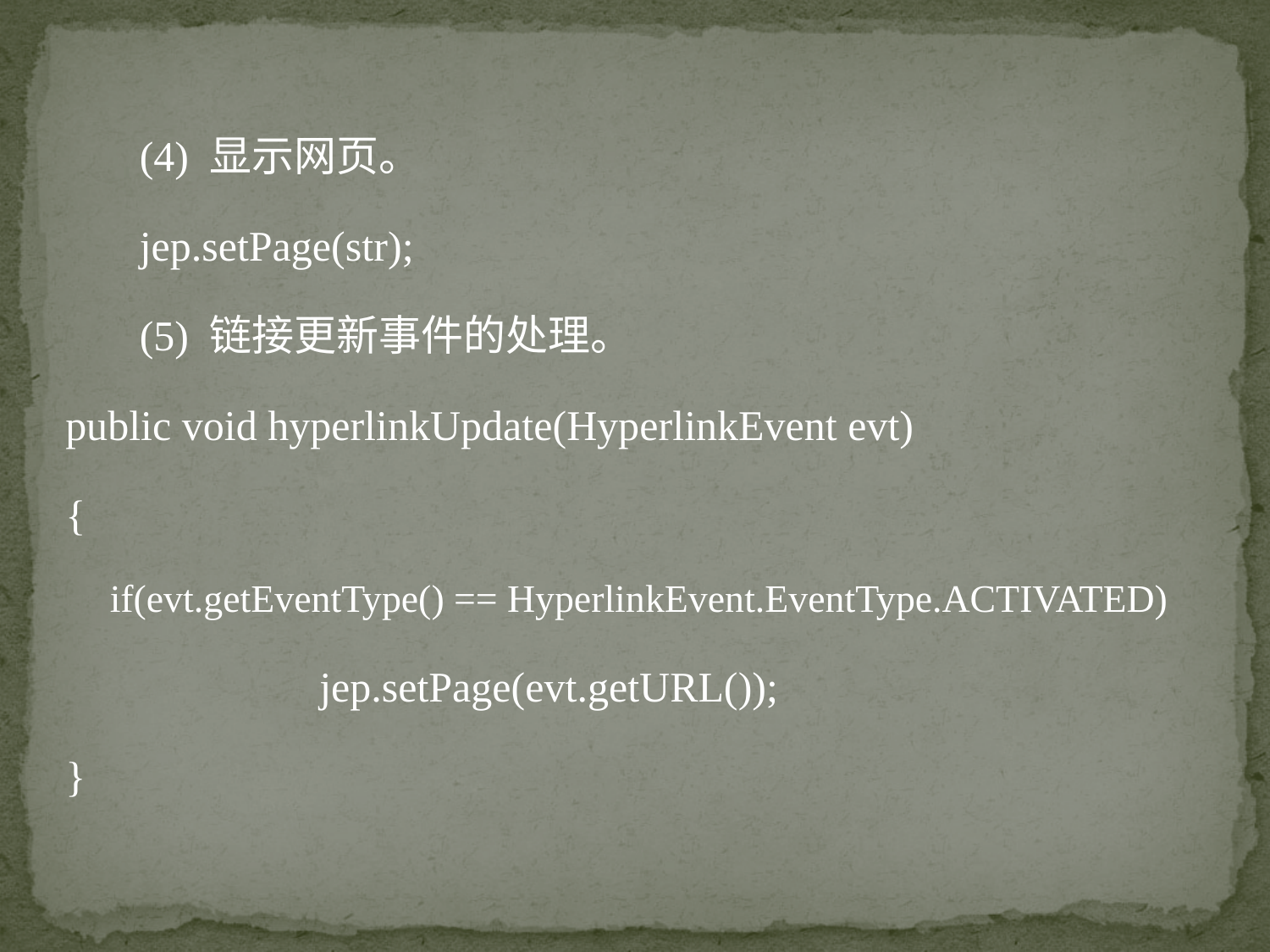

(4) 显示网页。
       jep.setPage(str);
       (5) 链接更新事件的处理。
public void hyperlinkUpdate(HyperlinkEvent evt)
{
     if(evt.getEventType() == HyperlinkEvent.EventType.ACTIVATED)
		jep.setPage(evt.getURL());
}